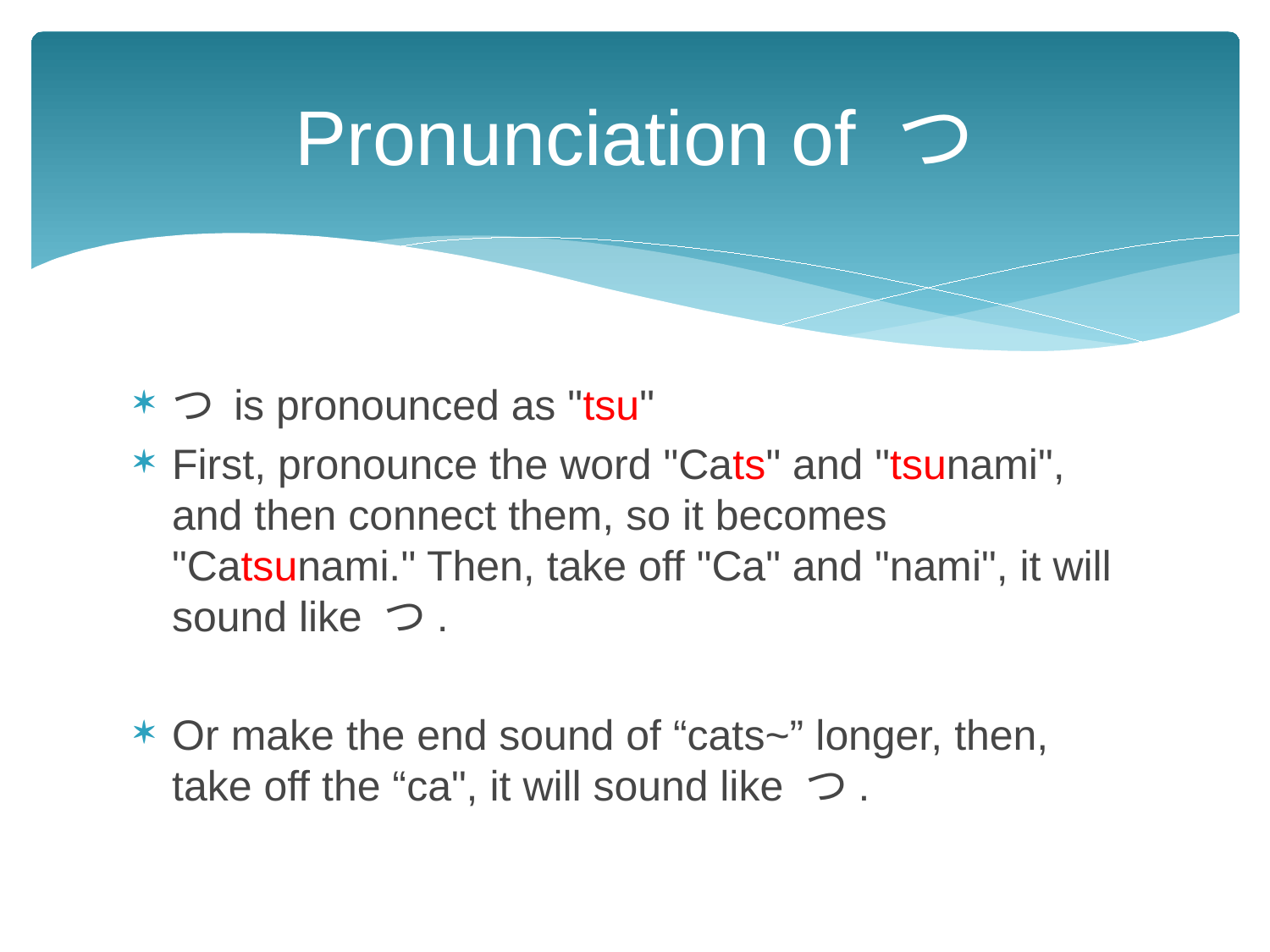

# Pronunciation of つ
つ is pronounced as "tsu"
First, pronounce the word "Cats" and "tsunami", and then connect them, so it becomes "Catsunami." Then, take off "Ca" and "nami", it will sound like つ.

Or make the end sound of “cats~” longer, then, take off the “ca", it will sound like つ.